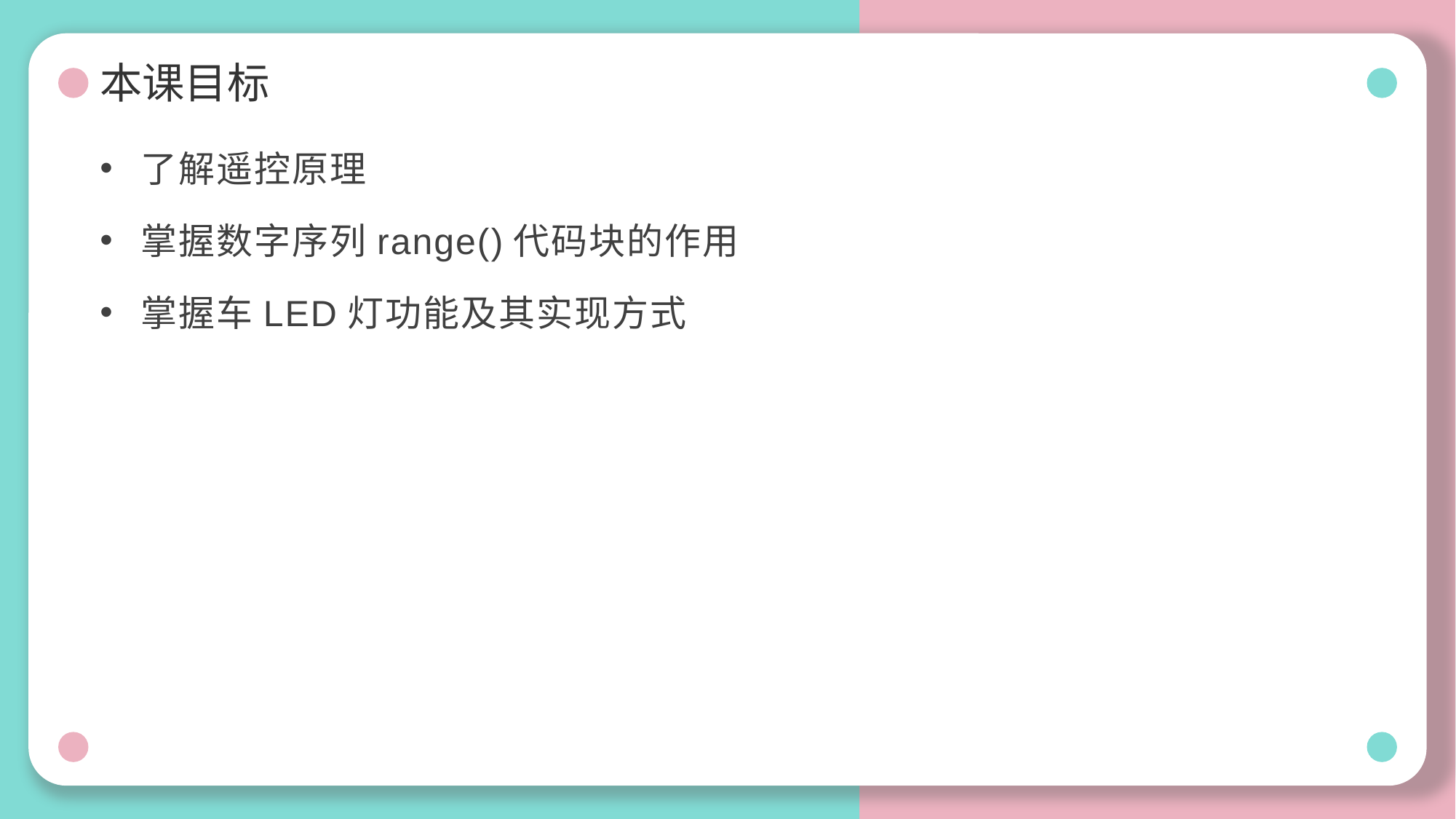

# 本课目标
了解遥控原理
掌握数字序列range()代码块的作用
掌握车LED灯功能及其实现方式